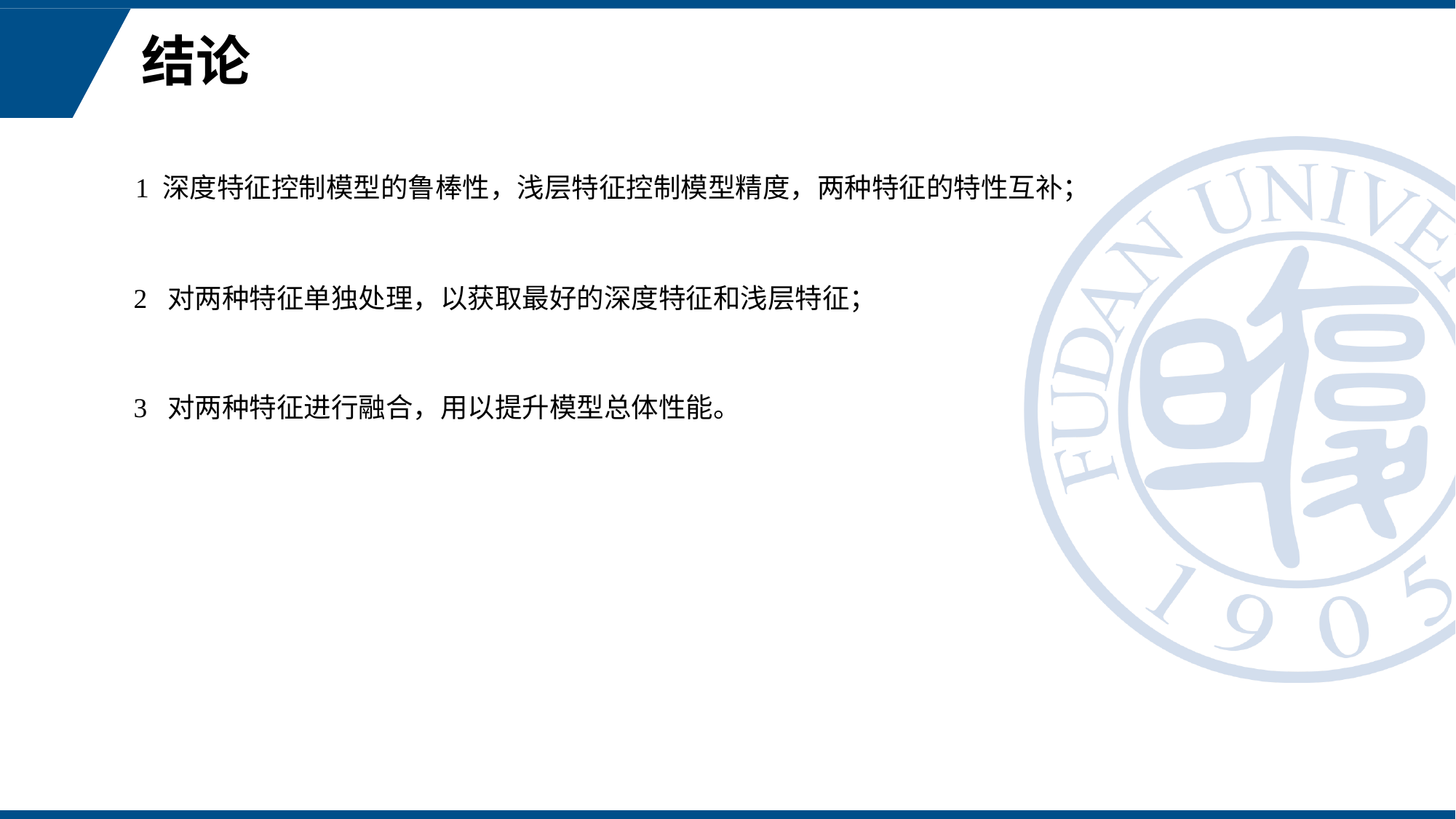

# 结论
1 深度特征控制模型的鲁棒性，浅层特征控制模型精度，两种特征的特性互补；
2  对两种特征单独处理，以获取最好的深度特征和浅层特征；
3  对两种特征进行融合，用以提升模型总体性能。